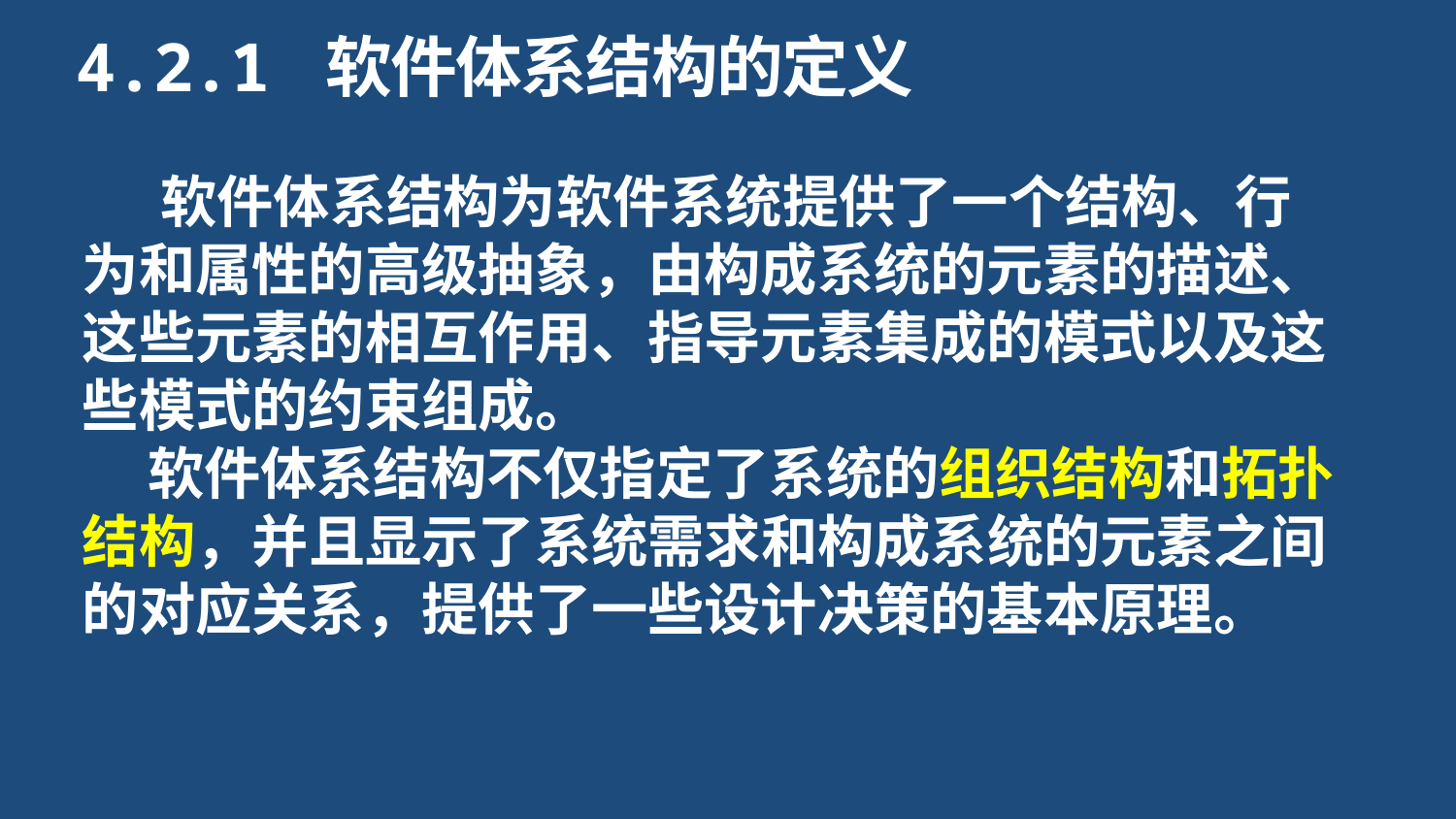

4.2.1 软件体系结构的定义
     软件体系结构为软件系统提供了一个结构、行为和属性的高级抽象，由构成系统的元素的描述、这些元素的相互作用、指导元素集成的模式以及这些模式的约束组成。
    软件体系结构不仅指定了系统的组织结构和拓扑结构，并且显示了系统需求和构成系统的元素之间的对应关系，提供了一些设计决策的基本原理。